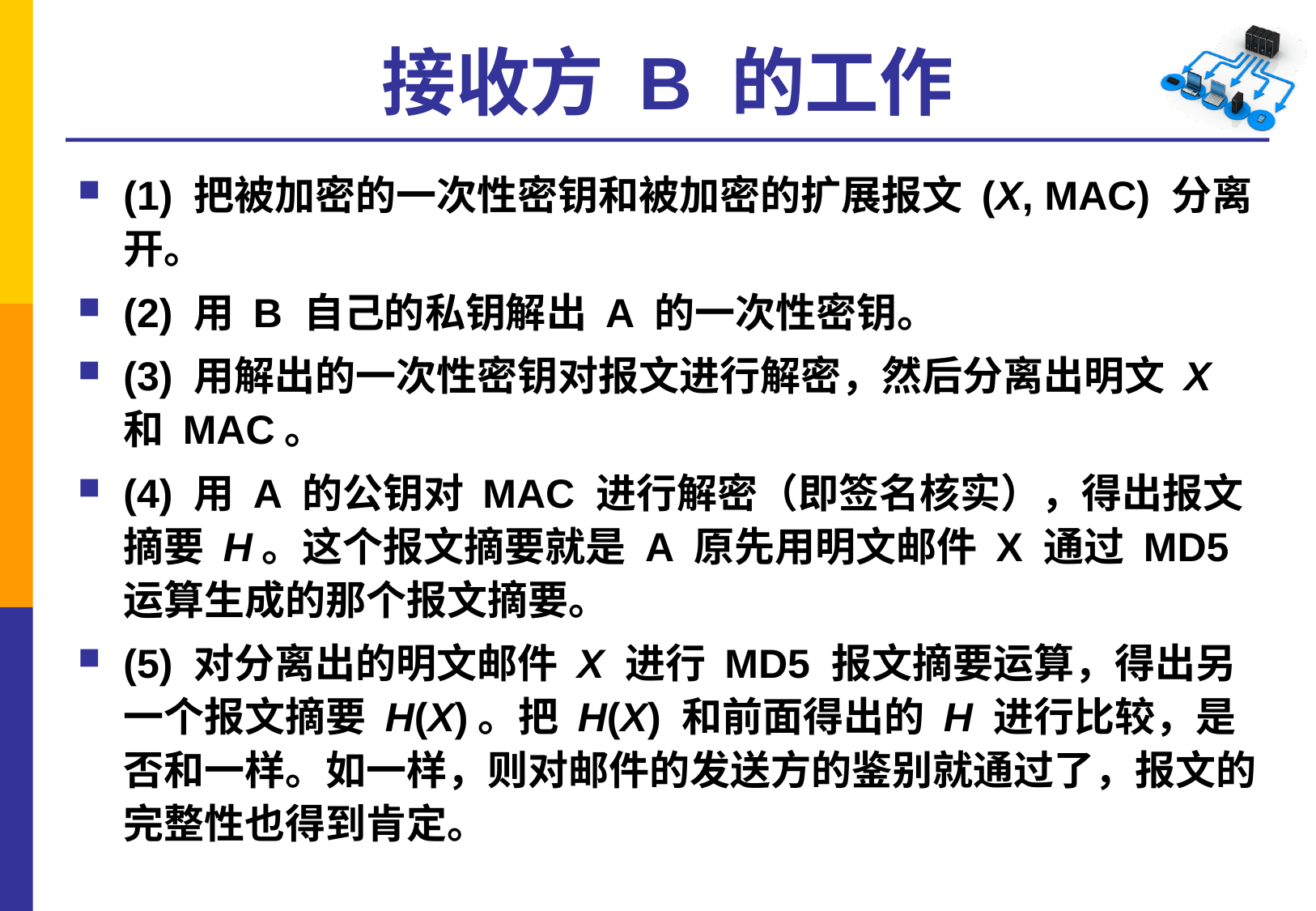

# 接收方 B 的工作
(1) 把被加密的一次性密钥和被加密的扩展报文 (X, MAC) 分离开。
(2) 用 B 自己的私钥解出 A 的一次性密钥。
(3) 用解出的一次性密钥对报文进行解密，然后分离出明文 X 和 MAC。
(4) 用 A 的公钥对 MAC 进行解密（即签名核实），得出报文摘要 H。这个报文摘要就是 A 原先用明文邮件 X 通过 MD5 运算生成的那个报文摘要。
(5) 对分离出的明文邮件 X 进行 MD5 报文摘要运算，得出另一个报文摘要 H(X)。把 H(X) 和前面得出的 H 进行比较，是否和一样。如一样，则对邮件的发送方的鉴别就通过了，报文的完整性也得到肯定。